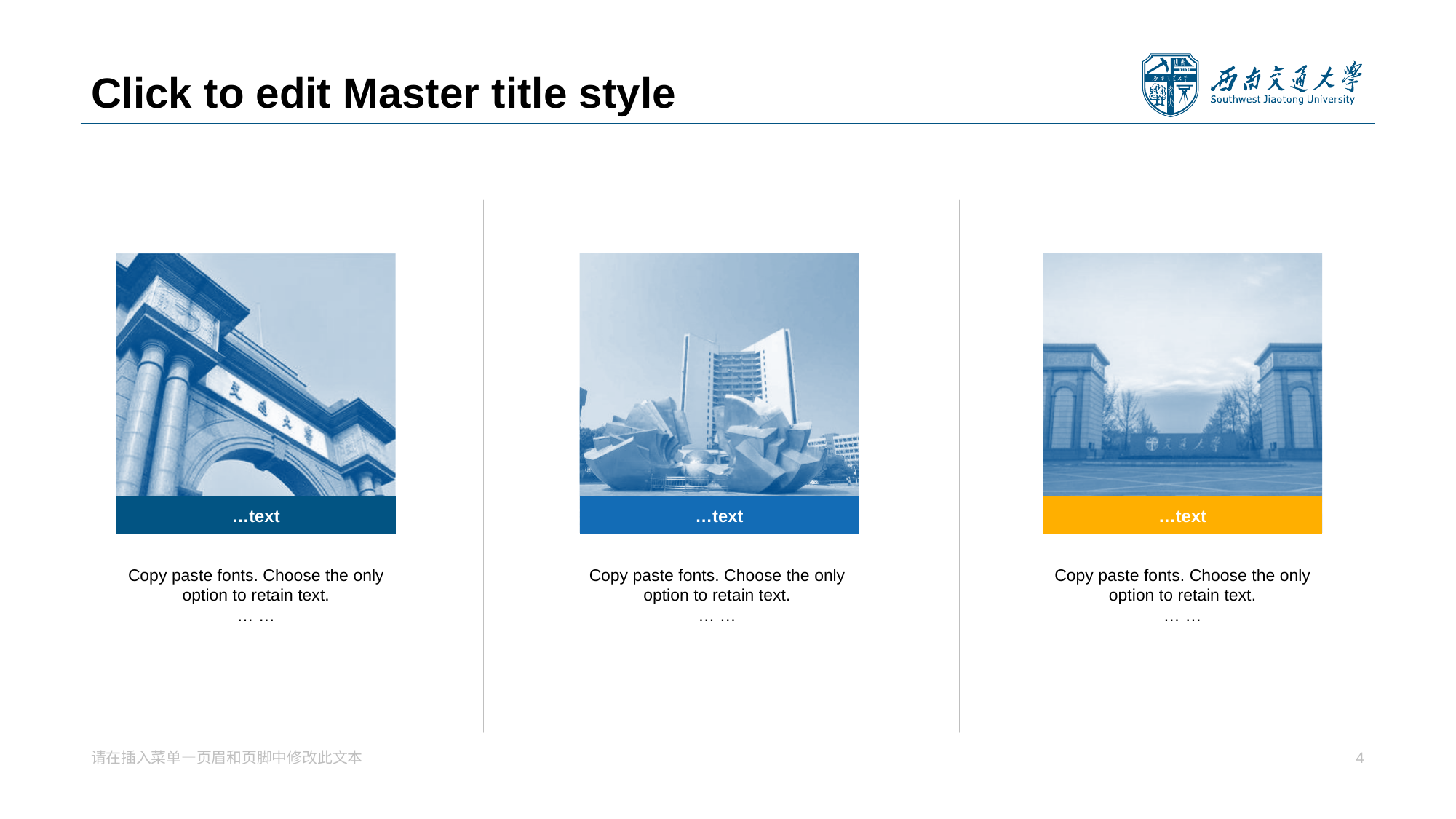

# Click to edit Master title style

…text
…text
…text
Copy paste fonts. Choose the only option to retain text.
… …
Copy paste fonts. Choose the only option to retain text.
… …
Copy paste fonts. Choose the only option to retain text.
… …
请在插入菜单—页眉和页脚中修改此文本
4